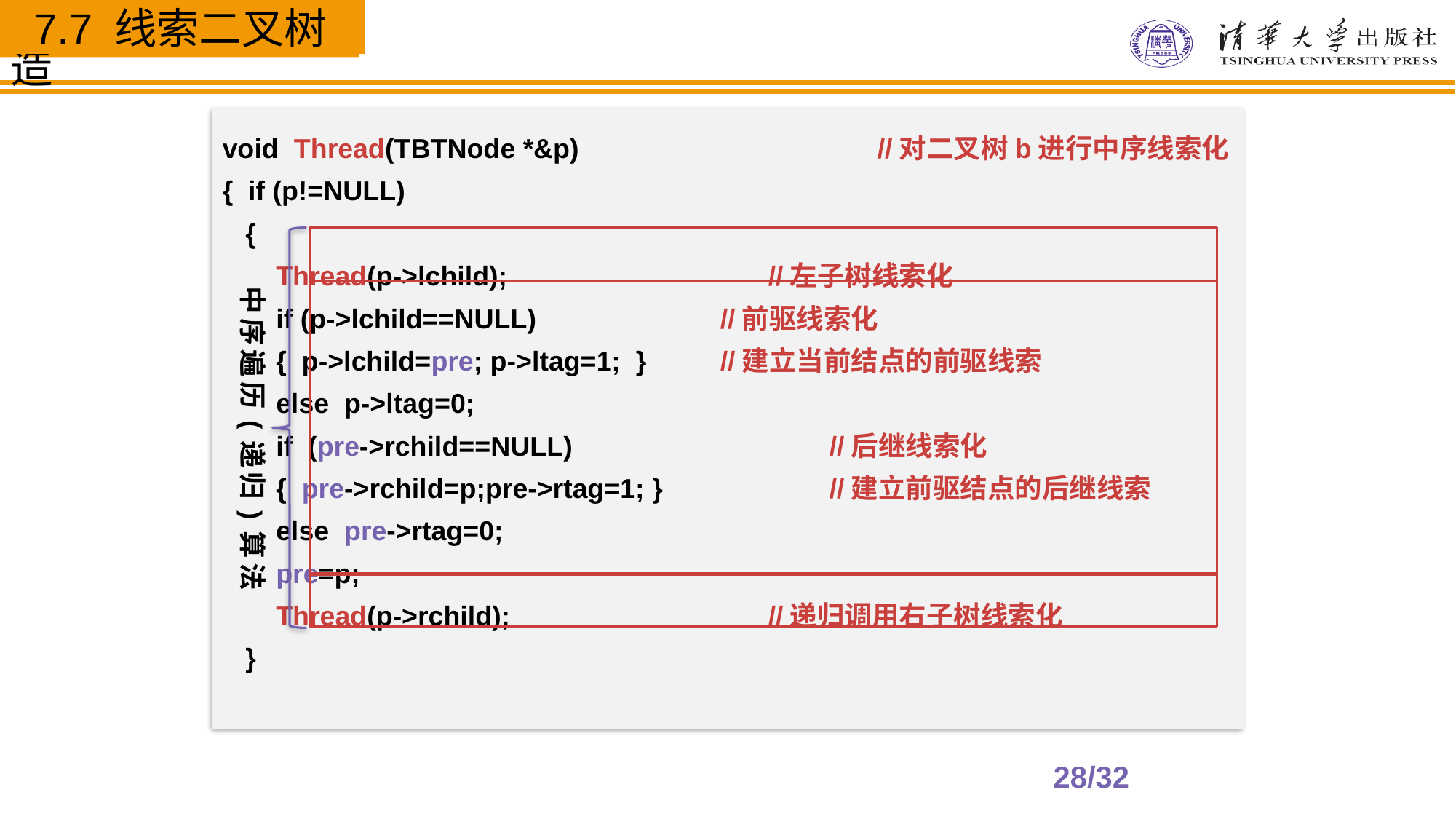

7.7 线索二叉树
void  Thread(TBTNode *&p)    			//对二叉树b进行中序线索化
{  if (p!=NULL)
   {
       Thread(p->lchild);           		//左子树线索化
       if (p->lchild==NULL)          	        //前驱线索化
       {  p->lchild=pre; p->ltag=1;  }	        //建立当前结点的前驱线索
       else  p->ltag=0;
       if  (pre->rchild==NULL)	     	        //后继线索化
       {  pre->rchild=p;pre->rtag=1; }	        //建立前驱结点的后继线索
       else  pre->rtag=0;
       pre=p;
       Thread(p->rchild);  			//递归调用右子树线索化
   }

中序遍历(递归)算法

28/32